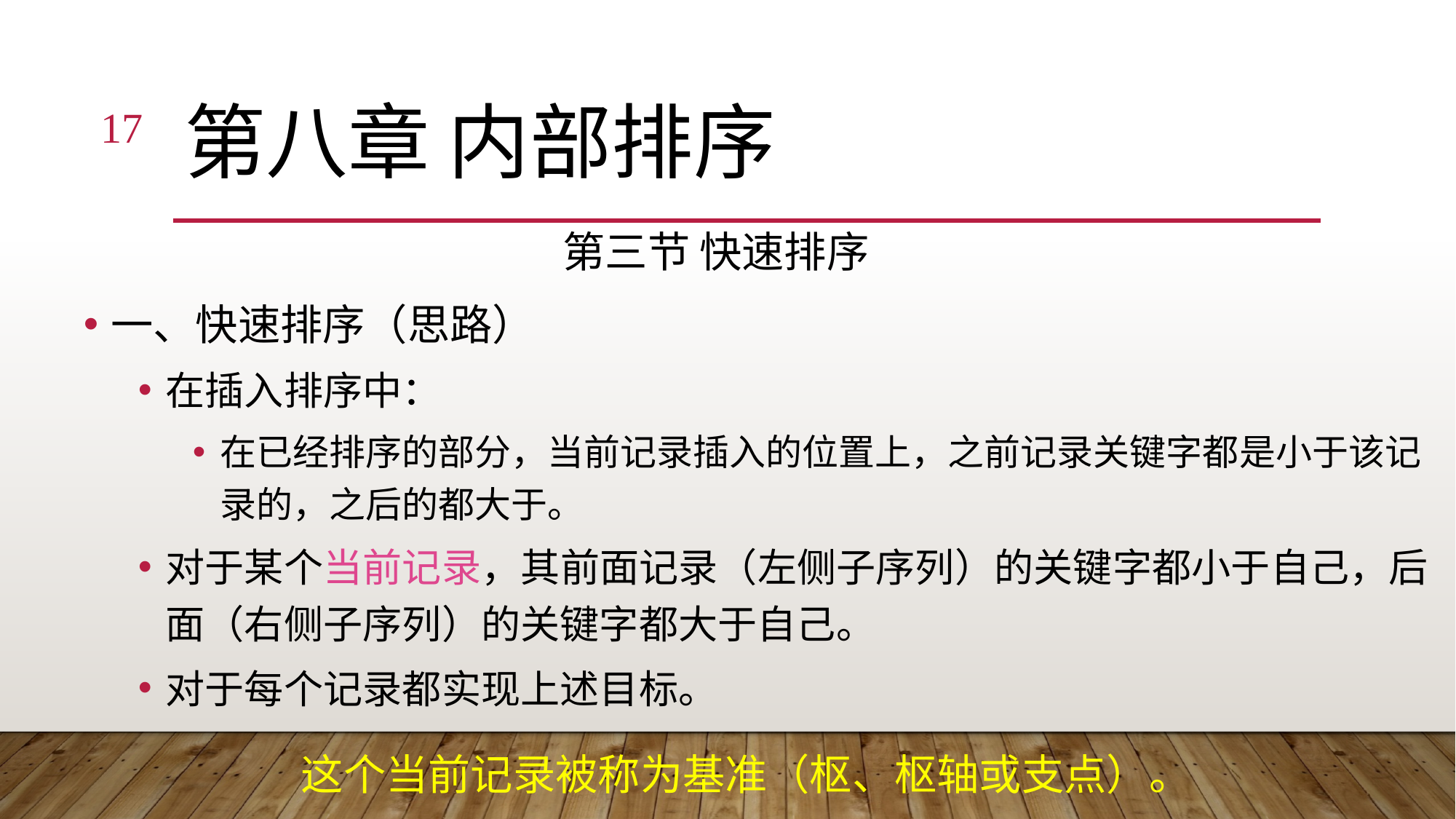

17
# 第八章 内部排序
第三节 快速排序
一、快速排序（思路）
在插入排序中：
在已经排序的部分，当前记录插入的位置上，之前记录关键字都是小于该记录的，之后的都大于。
对于某个当前记录，其前面记录（左侧子序列）的关键字都小于自己，后面（右侧子序列）的关键字都大于自己。
对于每个记录都实现上述目标。
这个当前记录被称为基准（枢、枢轴或支点）。